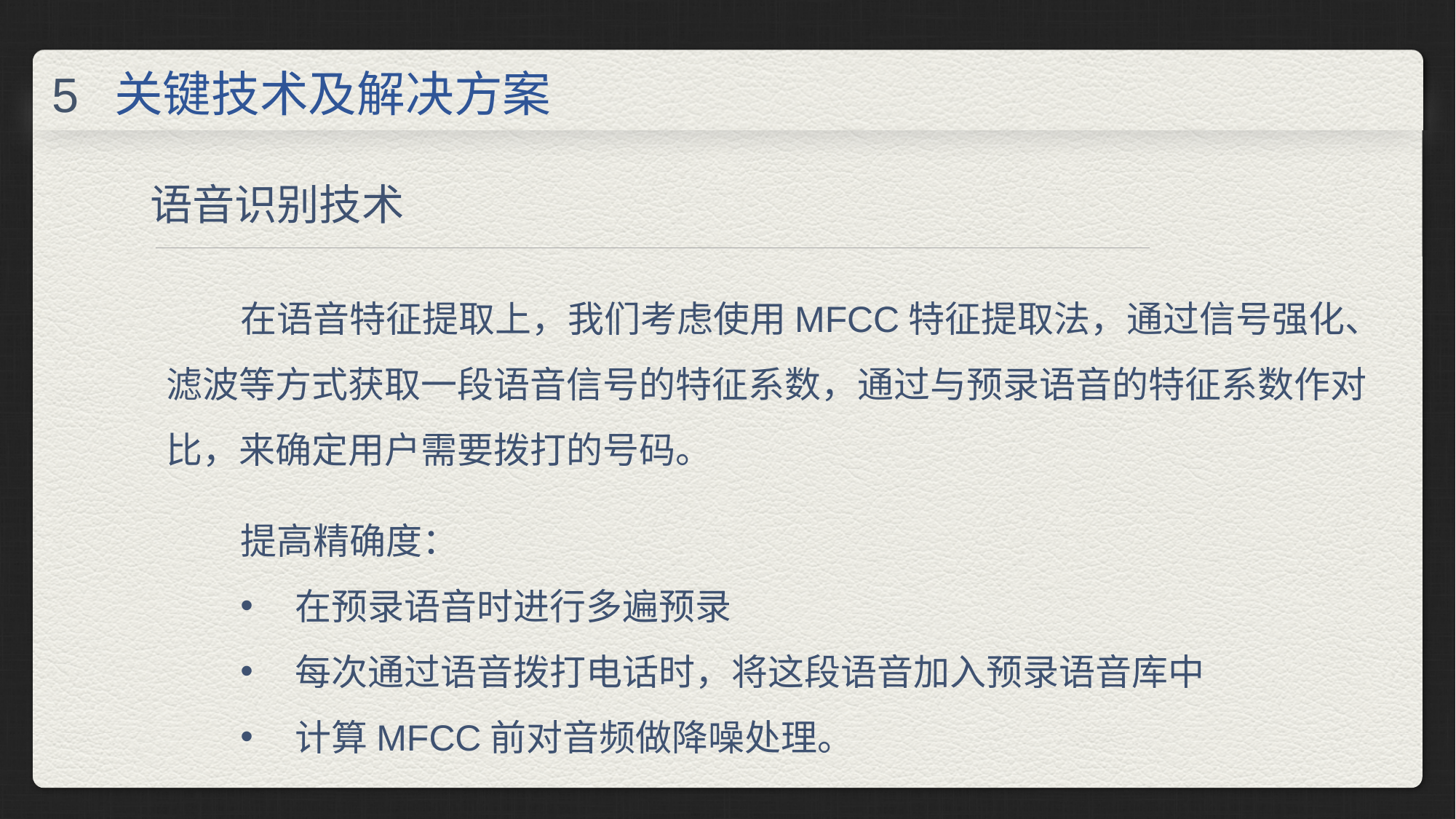

关键技术及解决方案
5
语音识别技术
在语音特征提取上，我们考虑使用MFCC特征提取法，通过信号强化、滤波等方式获取一段语音信号的特征系数，通过与预录语音的特征系数作对比，来确定用户需要拨打的号码。

提高精确度：
在预录语音时进行多遍预录
每次通过语音拨打电话时，将这段语音加入预录语音库中
计算MFCC前对音频做降噪处理。